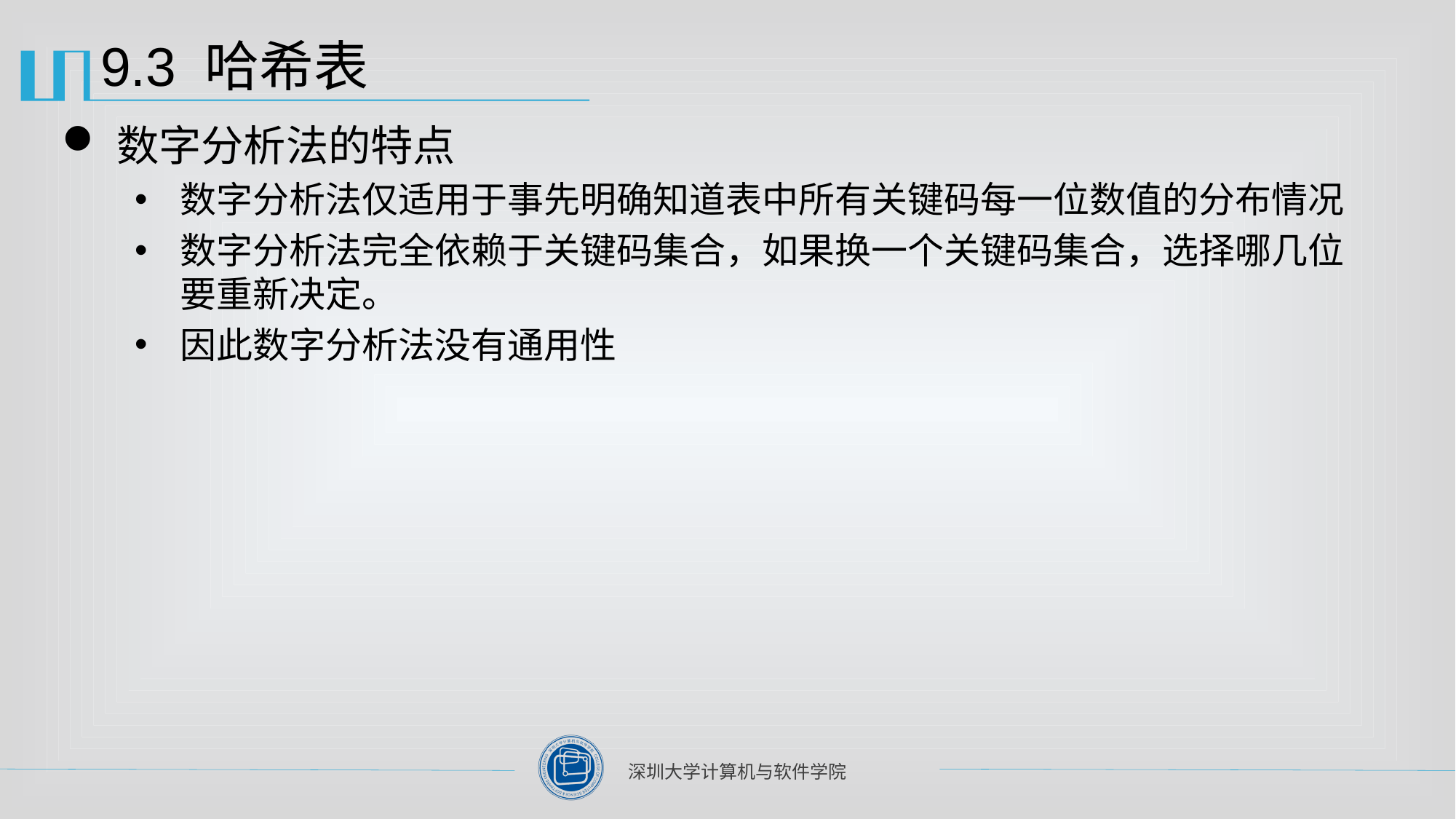

# 9.3 哈希表
数字分析法的特点
数字分析法仅适用于事先明确知道表中所有关键码每一位数值的分布情况
数字分析法完全依赖于关键码集合，如果换一个关键码集合，选择哪几位要重新决定。
因此数字分析法没有通用性

120